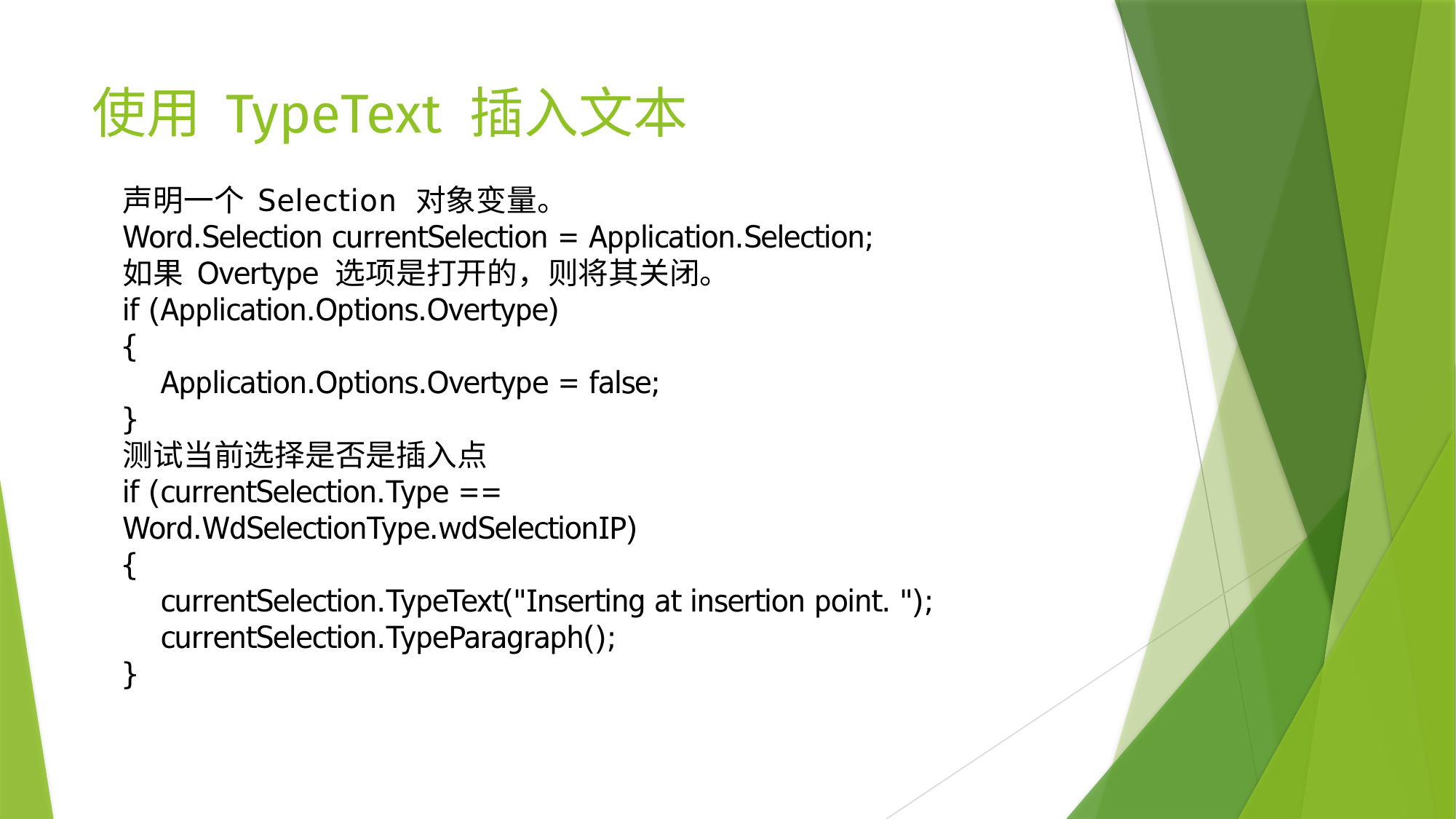

# 使用 TypeText 插入文本
声明一个 Selection 对象变量。
Word.Selection currentSelection = Application.Selection;
如果 Overtype 选项是打开的，则将其关闭。
if (Application.Options.Overtype)
{
    Application.Options.Overtype = false;
}
测试当前选择是否是插入点
if (currentSelection.Type == Word.WdSelectionType.wdSelectionIP)
{
    currentSelection.TypeText("Inserting at insertion point. ");
    currentSelection.TypeParagraph();
}